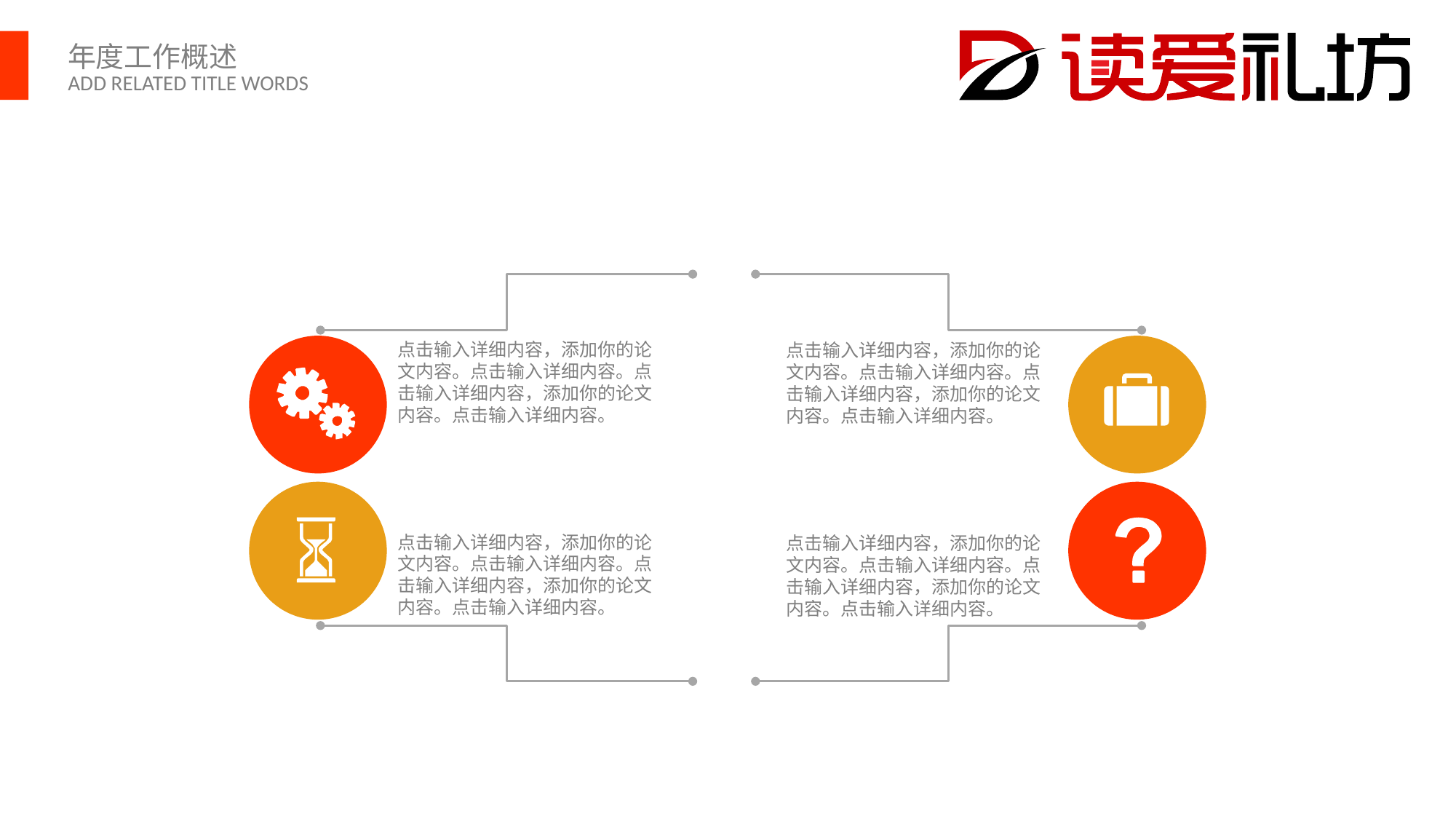

点击输入详细内容，添加你的论文内容。点击输入详细内容。点击输入详细内容，添加你的论文内容。点击输入详细内容。
点击输入详细内容，添加你的论文内容。点击输入详细内容。点击输入详细内容，添加你的论文内容。点击输入详细内容。

点击输入详细内容，添加你的论文内容。点击输入详细内容。点击输入详细内容，添加你的论文内容。点击输入详细内容。
点击输入详细内容，添加你的论文内容。点击输入详细内容。点击输入详细内容，添加你的论文内容。点击输入详细内容。